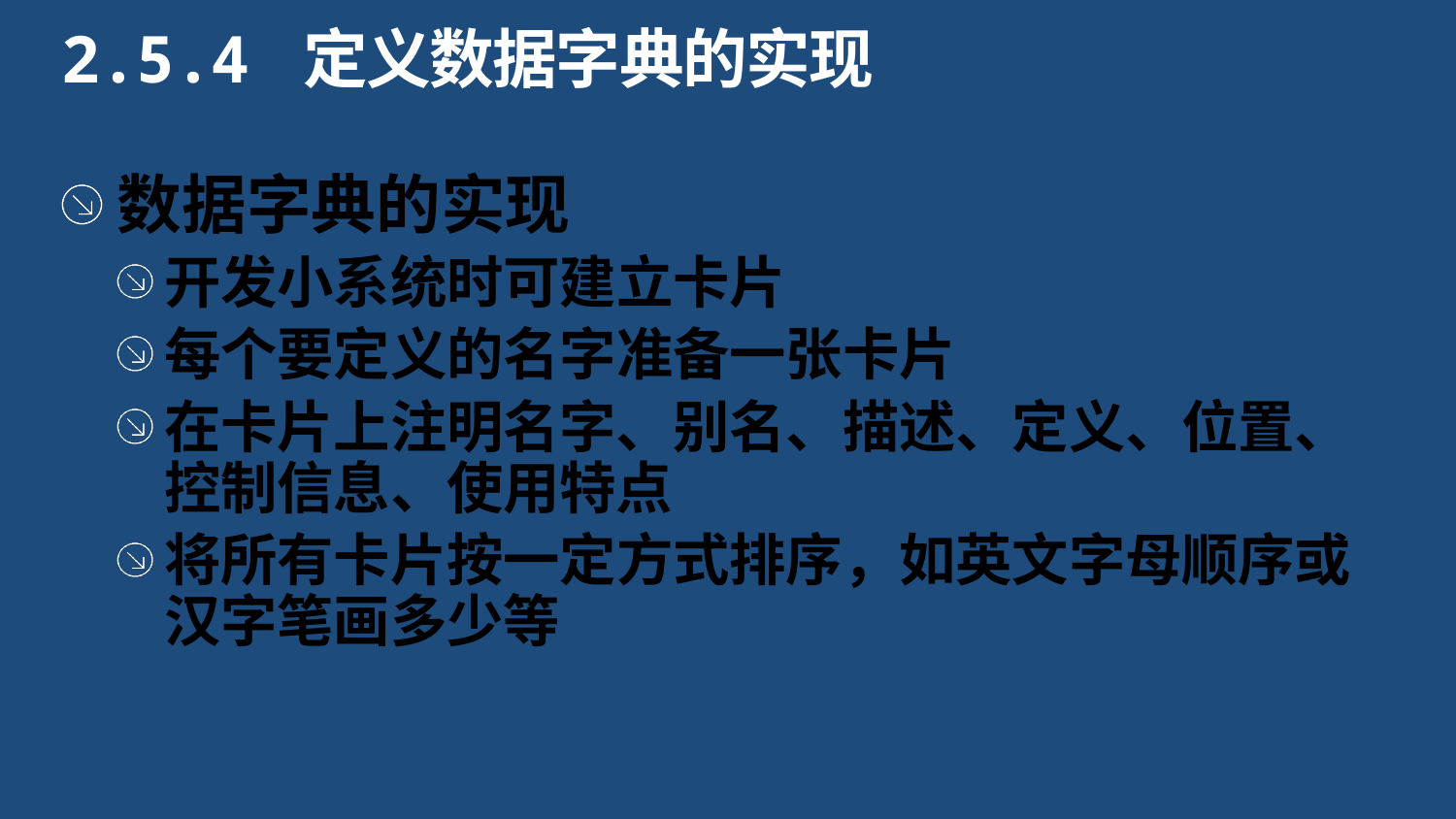

2.5.4 定义数据字典的实现
数据字典的实现
开发小系统时可建立卡片
每个要定义的名字准备一张卡片
在卡片上注明名字、别名、描述、定义、位置、控制信息、使用特点
将所有卡片按一定方式排序，如英文字母顺序或汉字笔画多少等